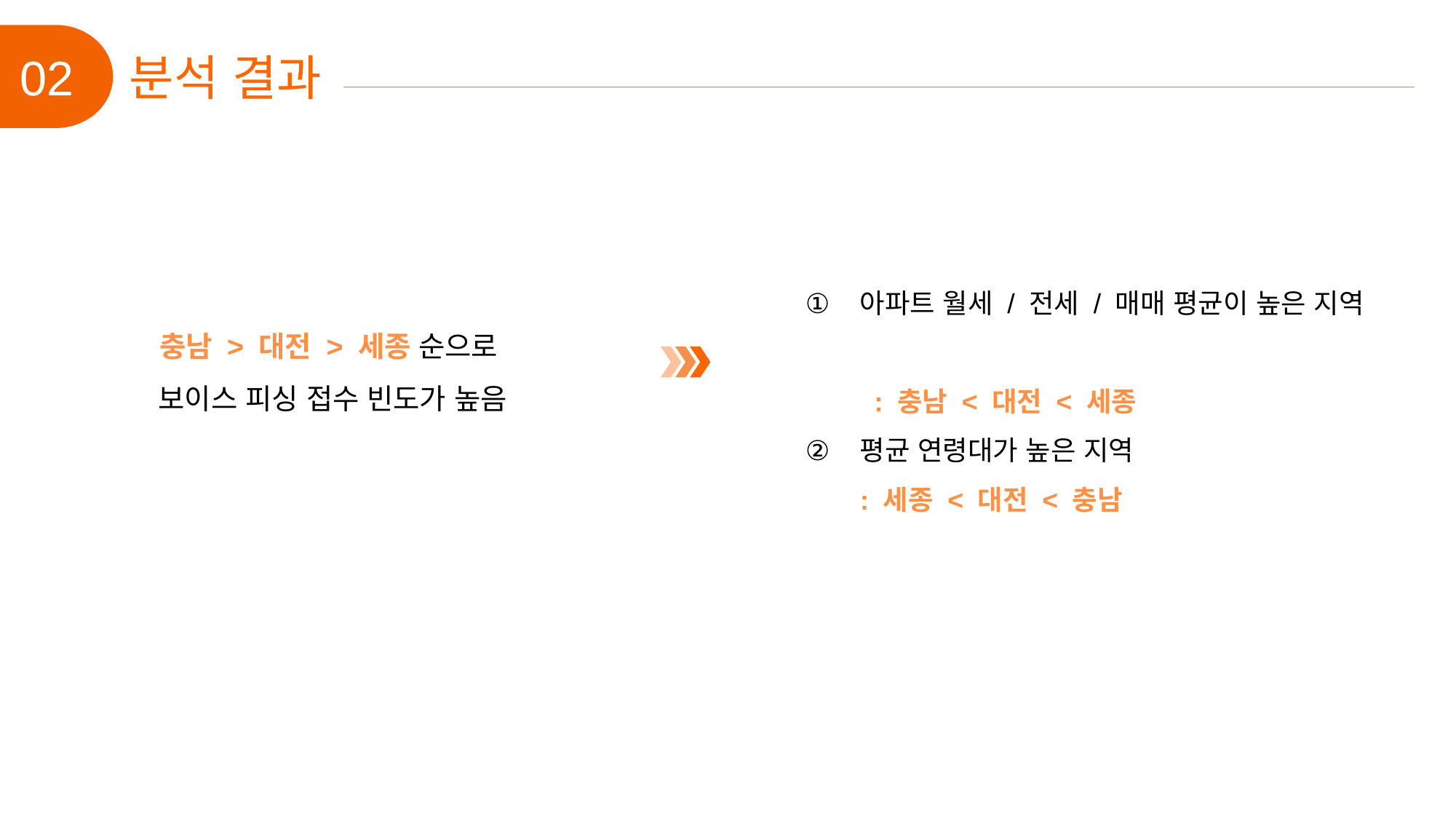

02
분석 결과
아파트 월세 / 전세 / 매매 평균이 높은 지역
 : 충남 < 대전 < 세종
평균 연령대가 높은 지역
: 세종 < 대전 < 충남

충남 > 대전 > 세종 순으로
보이스 피싱 접수 빈도가 높음